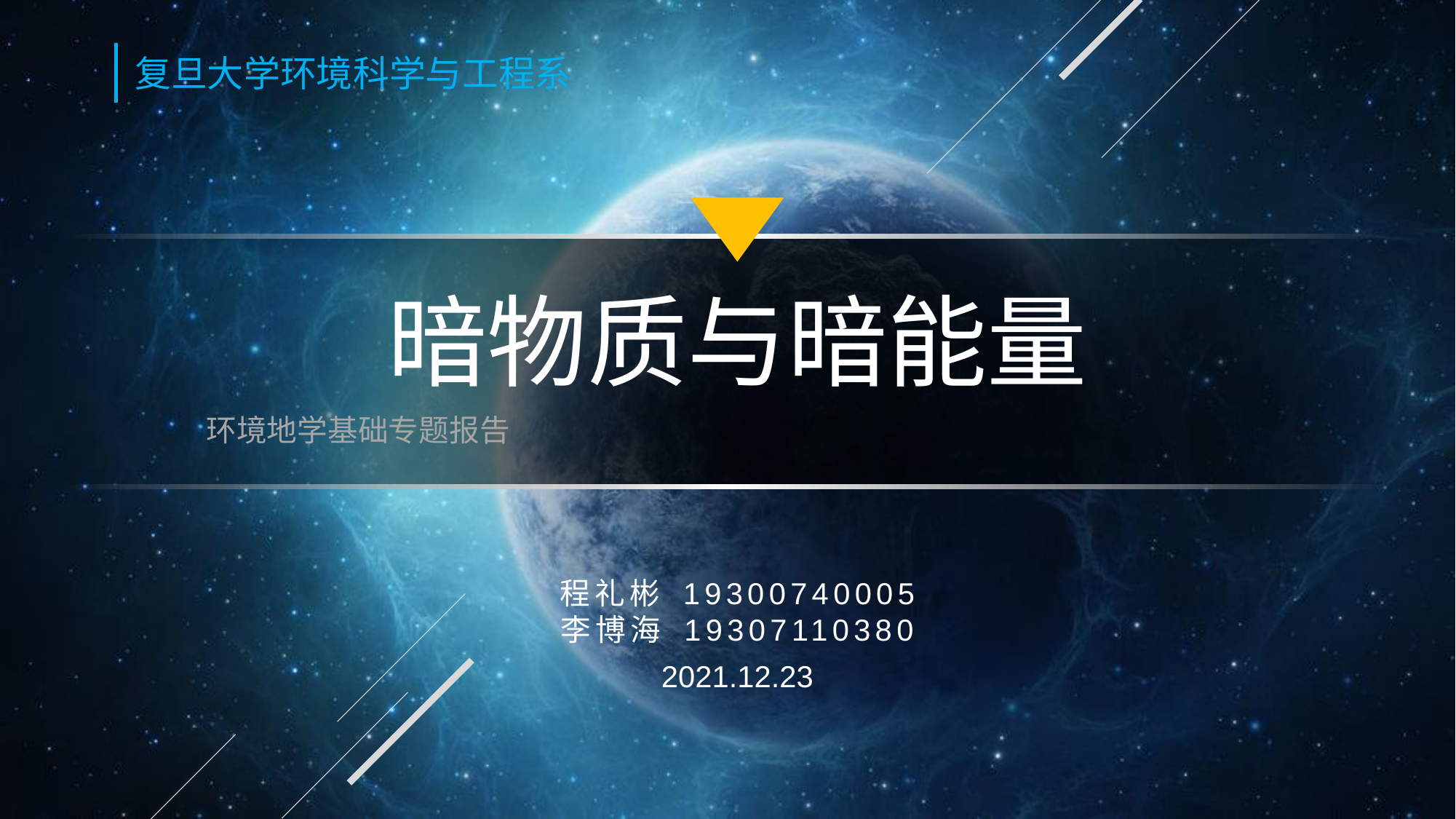

复旦大学环境科学与工程系

暗物质与暗能量
环境地学基础专题报告

程礼彬 19300740005
李博海 19307110380
2021.12.23